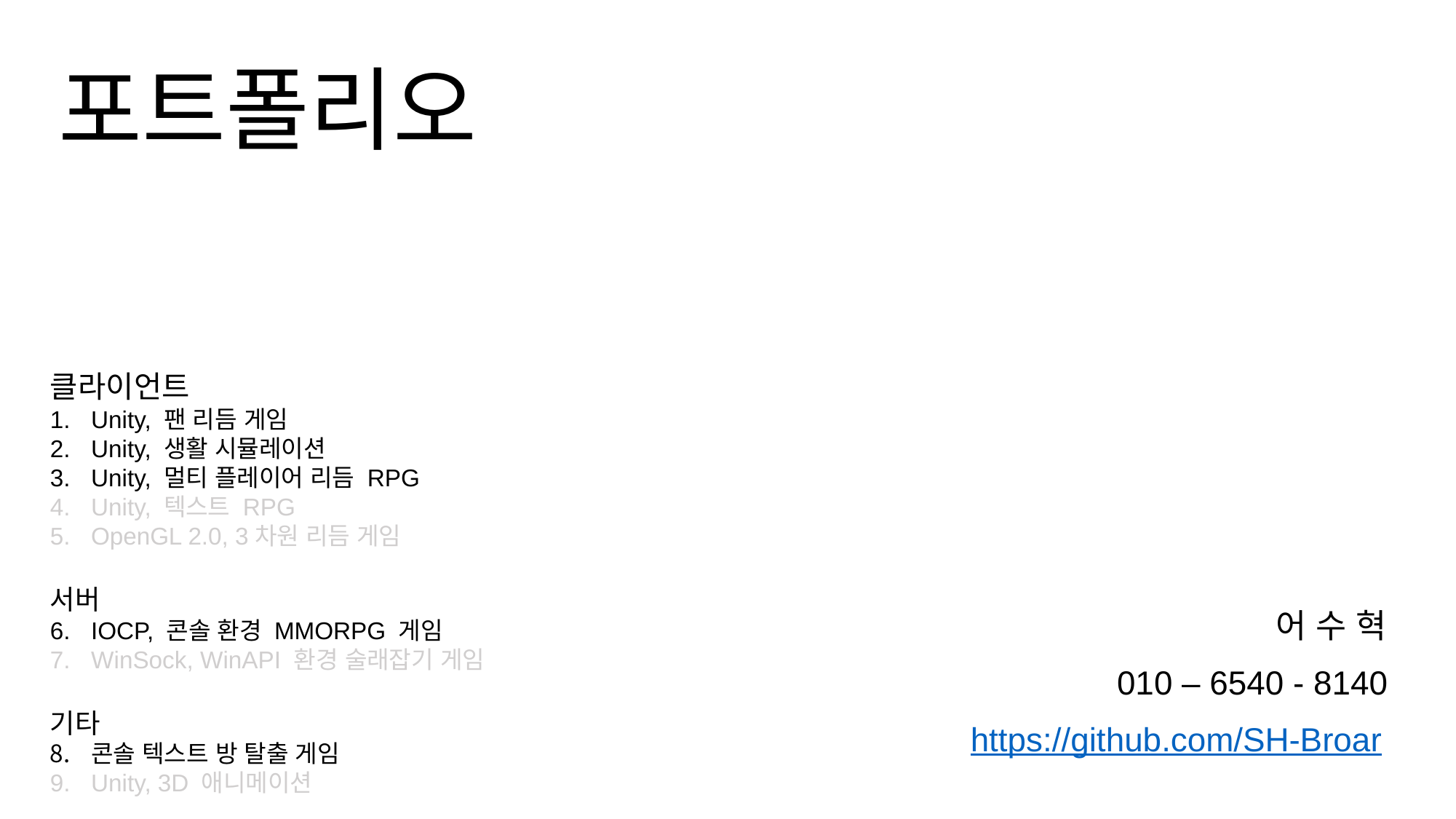

# 포트폴리오
클라이언트
Unity, 팬 리듬 게임
Unity, 생활 시뮬레이션
Unity, 멀티 플레이어 리듬 RPG
Unity, 텍스트 RPG
OpenGL 2.0, 3차원 리듬 게임

서버
IOCP, 콘솔 환경 MMORPG 게임
WinSock, WinAPI 환경 술래잡기 게임

기타
콘솔 텍스트 방 탈출 게임
Unity, 3D 애니메이션
어 수 혁
010 – 6540 - 8140
https://github.com/SH-Broar